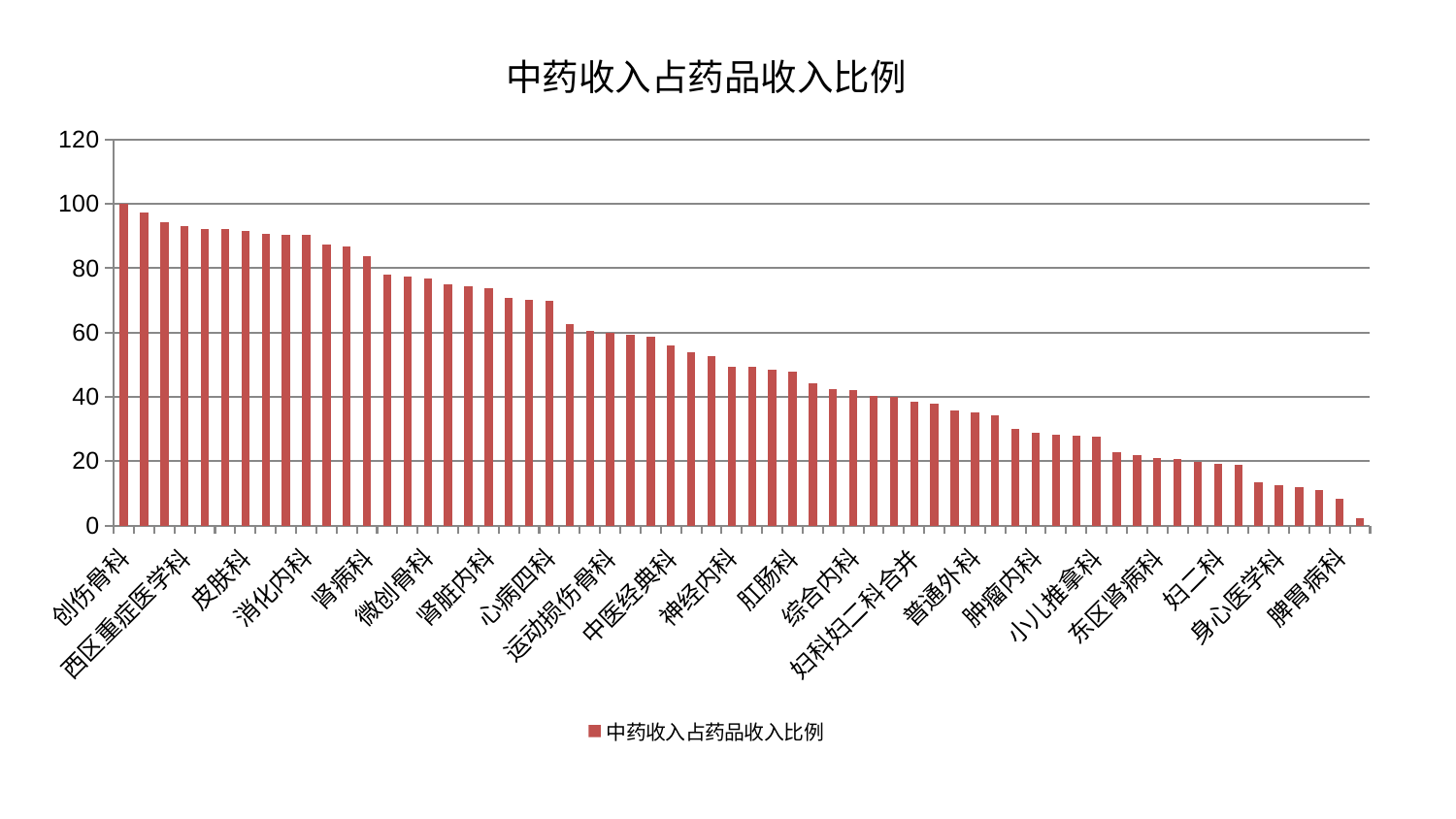

### Chart: 中药收入占药品收入比例

| Category | 中药收入占药品收入比例 |
|---|---|
| 创伤骨科 | 100.0 |
| 东区重症医学科 | 97.19940806675959 |
| 心血管内科 | 94.40962987063105 |
| 西区重症医学科 | 93.014062964773 |
| 心病三科 | 92.09588225336785 |
| 显微骨科 | 92.06532471922999 |
| 皮肤科 | 91.64961665576831 |
| 妇科 | 90.619172625028 |
| 脾胃科消化科合并 | 90.46509417232214 |
| 消化内科 | 90.30906726439343 |
| 口腔科 | 87.39279445314557 |
| 耳鼻喉科 | 86.67413305913857 |
| 肾病科 | 83.81184117745342 |
| 儿科 | 77.87904206581837 |
| 小儿骨科 | 77.33632886678319 |
| 微创骨科 | 76.81766658390198 |
| 推拿科 | 74.94910899843536 |
| 骨科 | 74.33559043703917 |
| 肾脏内科 | 73.8139571302711 |
| 神经外科 | 70.82558004744514 |
| 呼吸内科 | 70.04301583851492 |
| 心病四科 | 70.03005900856066 |
| 脑病三科 | 62.71753690298016 |
| 脑病一科 | 60.40214482294258 |
| 运动损伤骨科 | 60.01259610616398 |
| 周围血管科 | 59.28668973941654 |
| 男科 | 58.64432756586886 |
| 中医经典科 | 55.919909509973316 |
| 中医外治中心 | 53.807963863846055 |
| 血液科 | 52.57462961210277 |
| 神经内科 | 49.48106689874678 |
| 泌尿外科 | 49.35752574359333 |
| 重症医学科 | 48.40094815377865 |
| 肛肠科 | 47.71307189307185 |
| 美容皮肤科 | 44.22260636193974 |
| 针灸科 | 42.419489209112704 |
| 综合内科 | 41.95849250767336 |
| 脊柱骨科 | 40.2677045201082 |
| 脑病二科 | 39.89706559031746 |
| 妇科妇二科合并 | 38.60205673509634 |
| 眼科 | 37.903801759335686 |
| 肝病科 | 35.76378872880575 |
| 普通外科 | 35.02175117488193 |
| 关节骨科 | 34.150043762980594 |
| 内分泌科 | 29.905309716241273 |
| 肿瘤内科 | 28.91154062258332 |
| 医院 | 28.18957739244569 |
| 乳腺甲状腺外科 | 27.953100770229135 |
| 小儿推拿科 | 27.644273698669792 |
| 风湿病科 | 22.90150514397277 |
| 产科 | 22.006980040728642 |
| 东区肾病科 | 20.882498880152596 |
| 肝胆外科 | 20.80135258982983 |
| 心病二科 | 19.77293845070194 |
| 妇二科 | 19.174769899792306 |
| 心病一科 | 18.95373924634002 |
| 康复科 | 13.308530422949442 |
| 身心医学科 | 12.370808096433917 |
| 治未病中心 | 11.823365744576138 |
| 老年医学科 | 10.874952262774897 |
| 脾胃病科 | 8.180614860127761 |
| 胸外科 | 2.2603979948948374 |
254